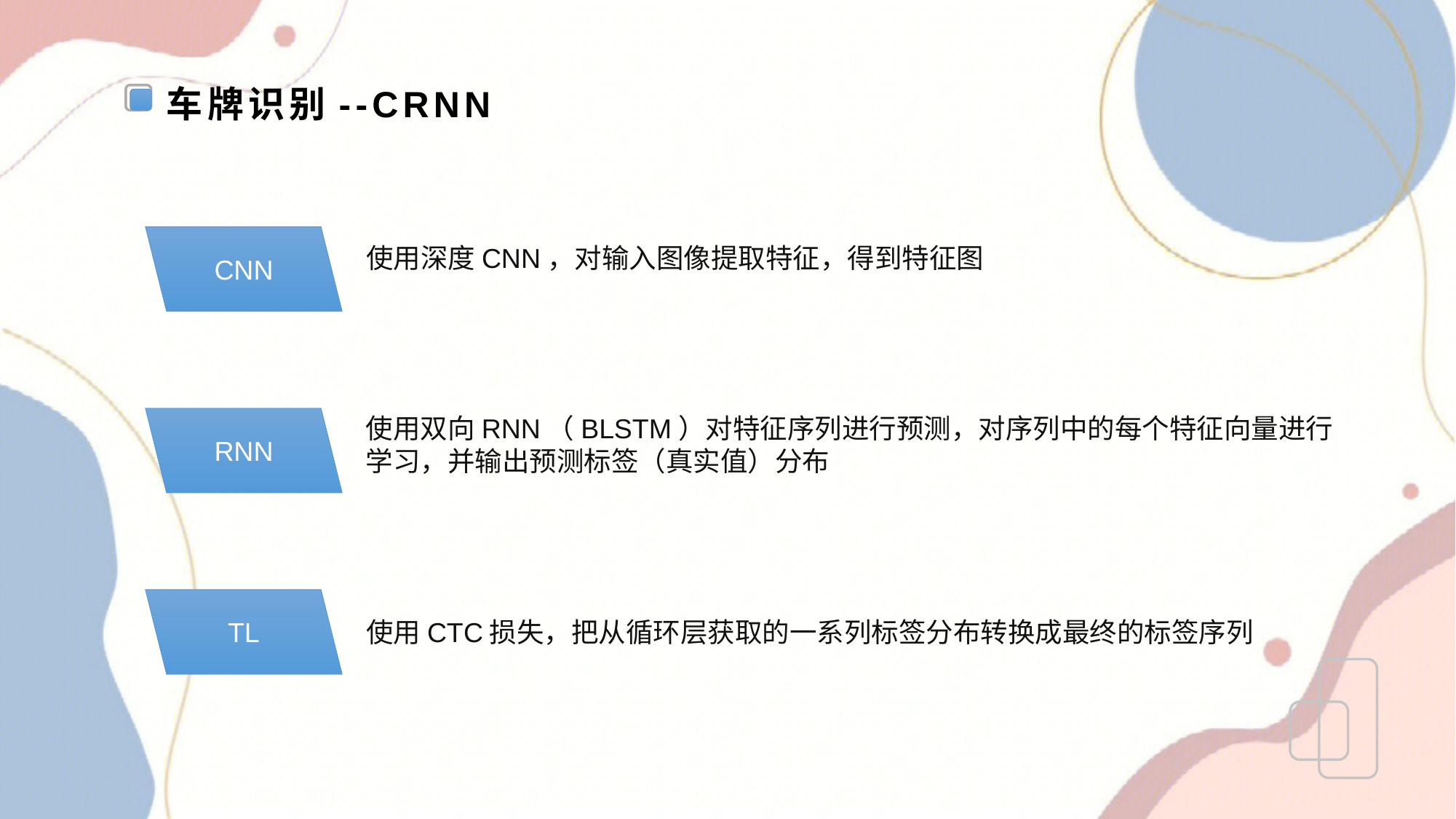

车牌识别--CRNN

CNN
使用深度CNN，对输入图像提取特征，得到特征图
使用双向RNN（BLSTM）对特征序列进行预测，对序列中的每个特征向量进行学习，并输出预测标签（真实值）分布
RNN
TL
使用CTC损失，把从循环层获取的一系列标签分布转换成最终的标签序列